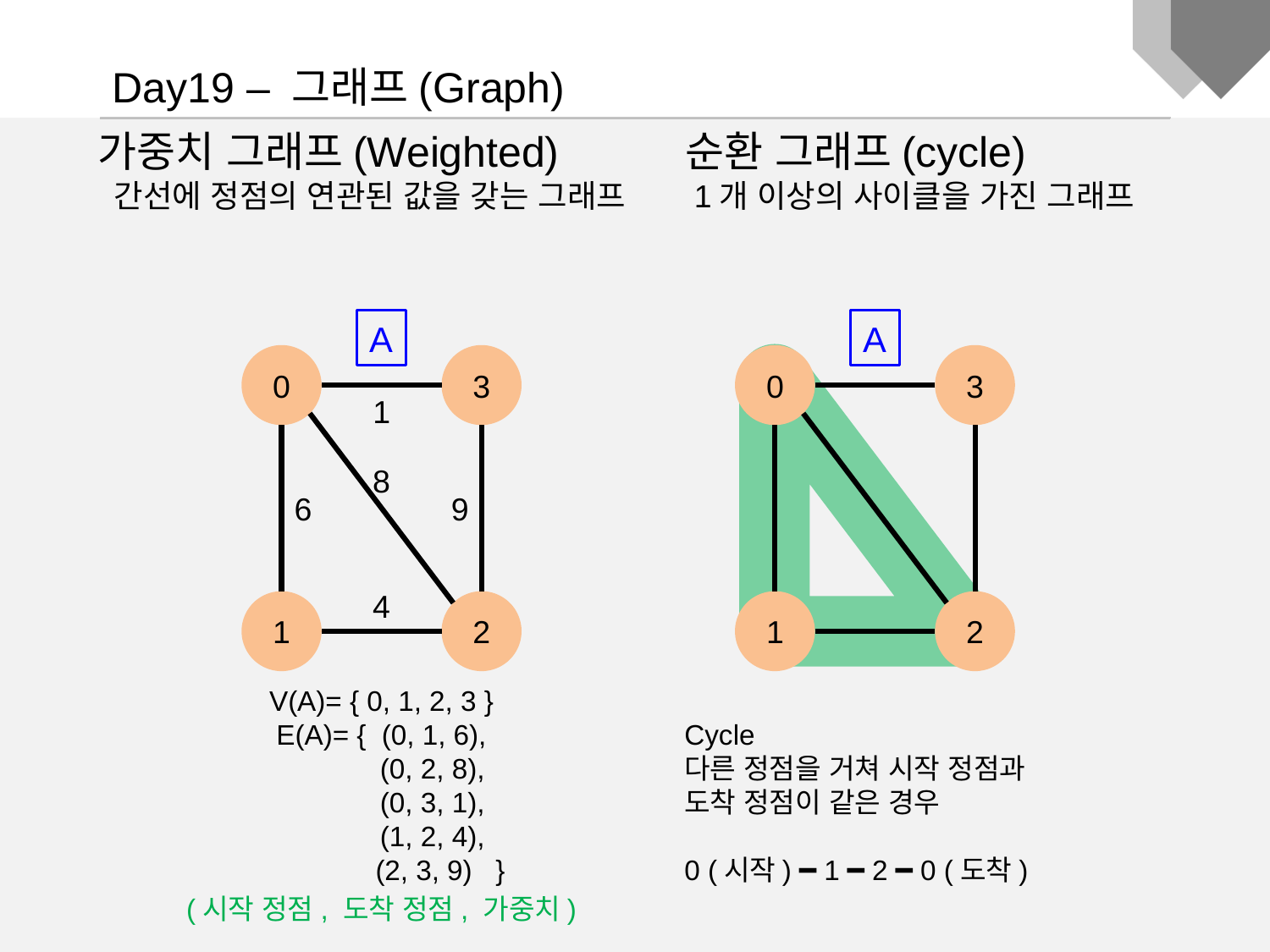

Day19 – 그래프(Graph)
가중치 그래프(Weighted)
 간선에 정점의 연관된 값을 갖는 그래프
순환 그래프(cycle)
 1개 이상의 사이클을 가진 그래프
A
A
0
3
1
2

Cycle
다른 정점을 거쳐 시작 정점과 도착 정점이 같은 경우

0 (시작) ━ 1 ━ 2 ━ 0 (도착)
0
3

1
8
6
9
4
1
2
V(A)= { 0, 1, 2, 3 }
E(A)= {  (0, 1, 6),
             (0, 2, 8),
             (0, 3, 1),
             (1, 2, 4),
               (2, 3, 9)   }
(시작 정점, 도착 정점, 가중치)